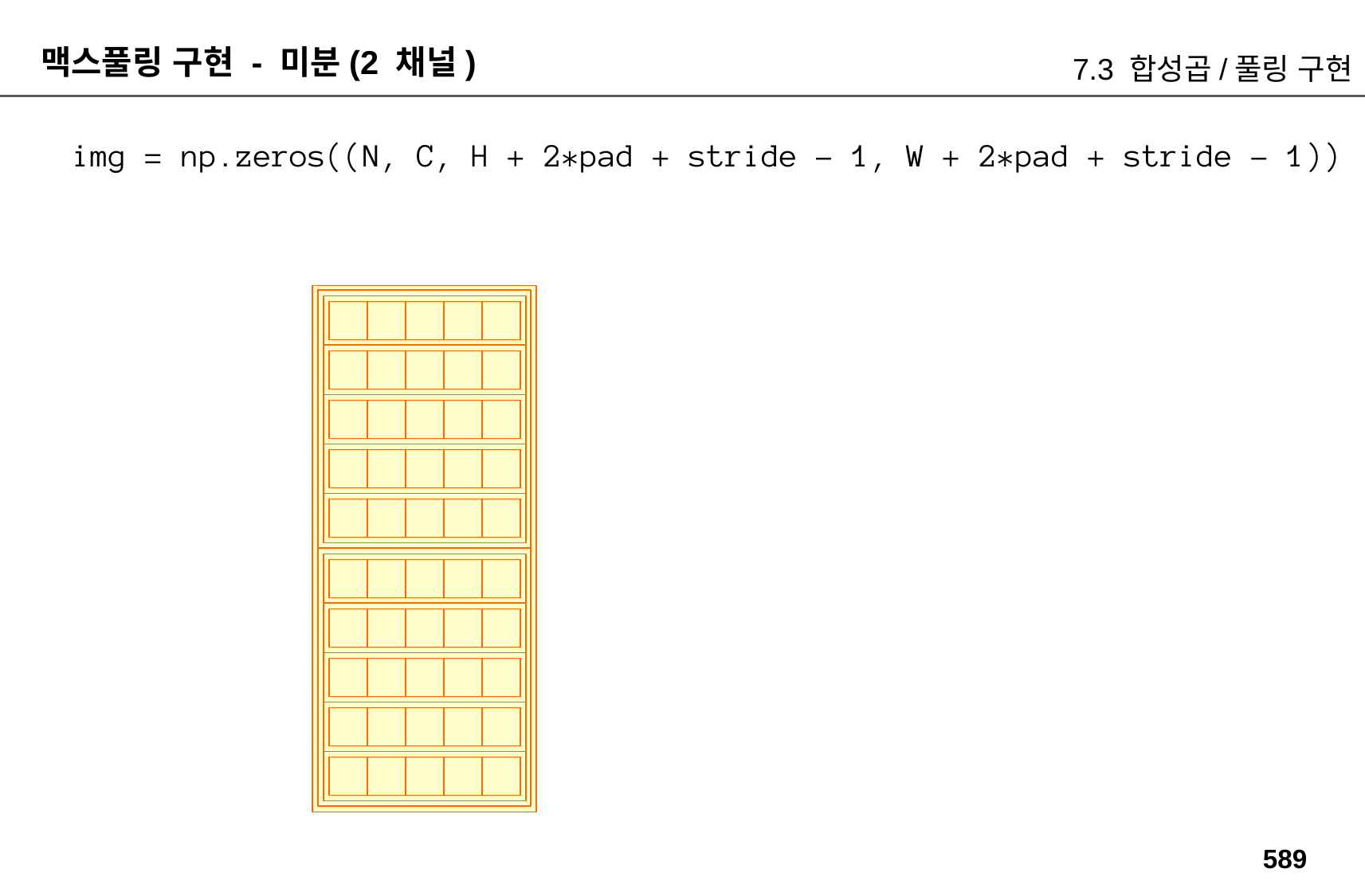

맥스풀링 구현 - 미분(2 채널)
7.3 합성곱/풀링 구현
img = np.zeros((N, C, H + 2*pad + stride - 1, W + 2*pad + stride - 1))